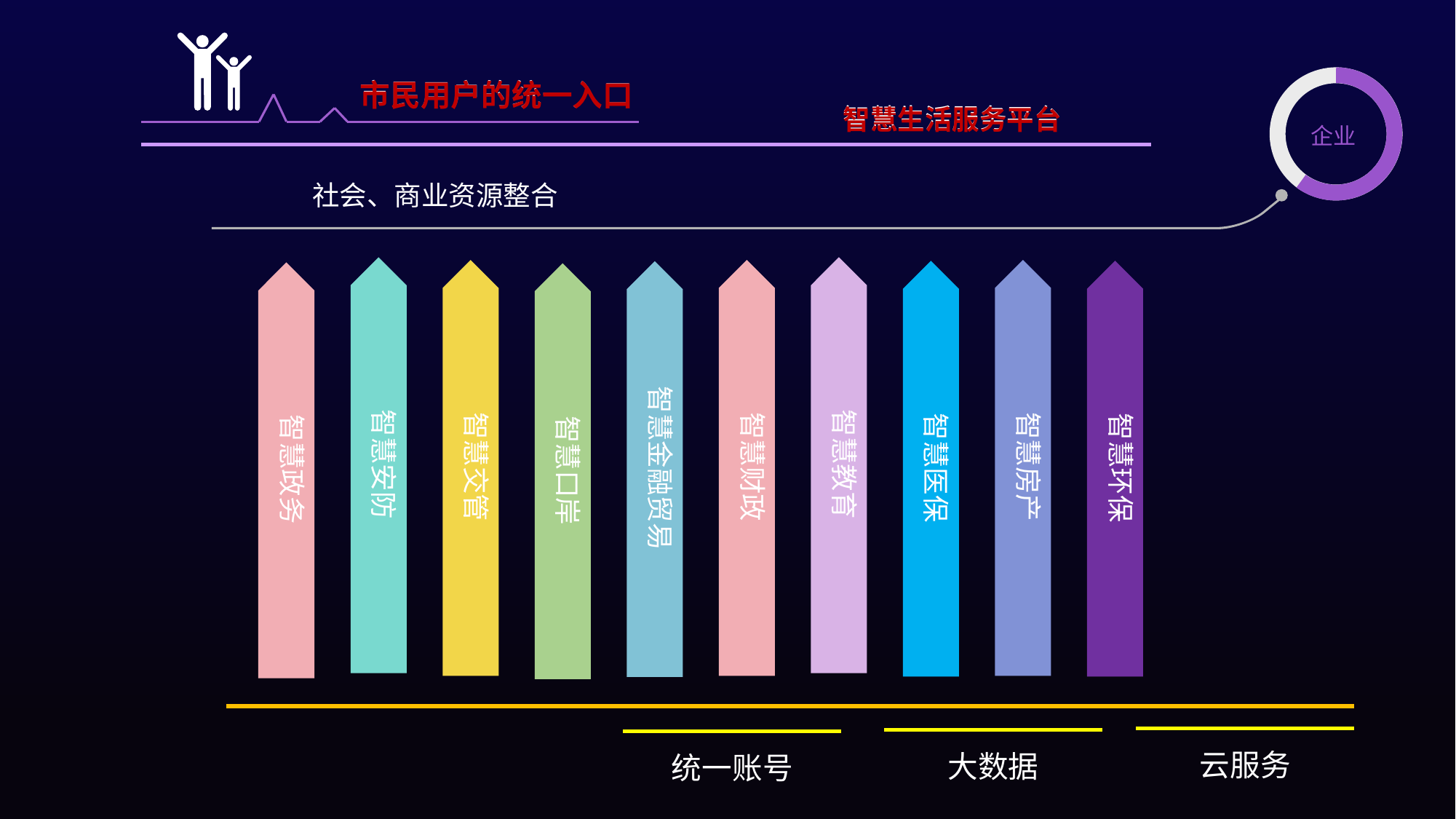

企业

市民用户的统一入口
市民用户的统一入口
智慧生活服务平台
智慧生活服务平台
社会、商业资源整合

智慧安防

智慧教育

智慧交管

智慧房产

智慧财政

智慧医保

智慧环保

智慧金融贸易

智慧政务

智慧口岸

云服务
大数据
统一账号